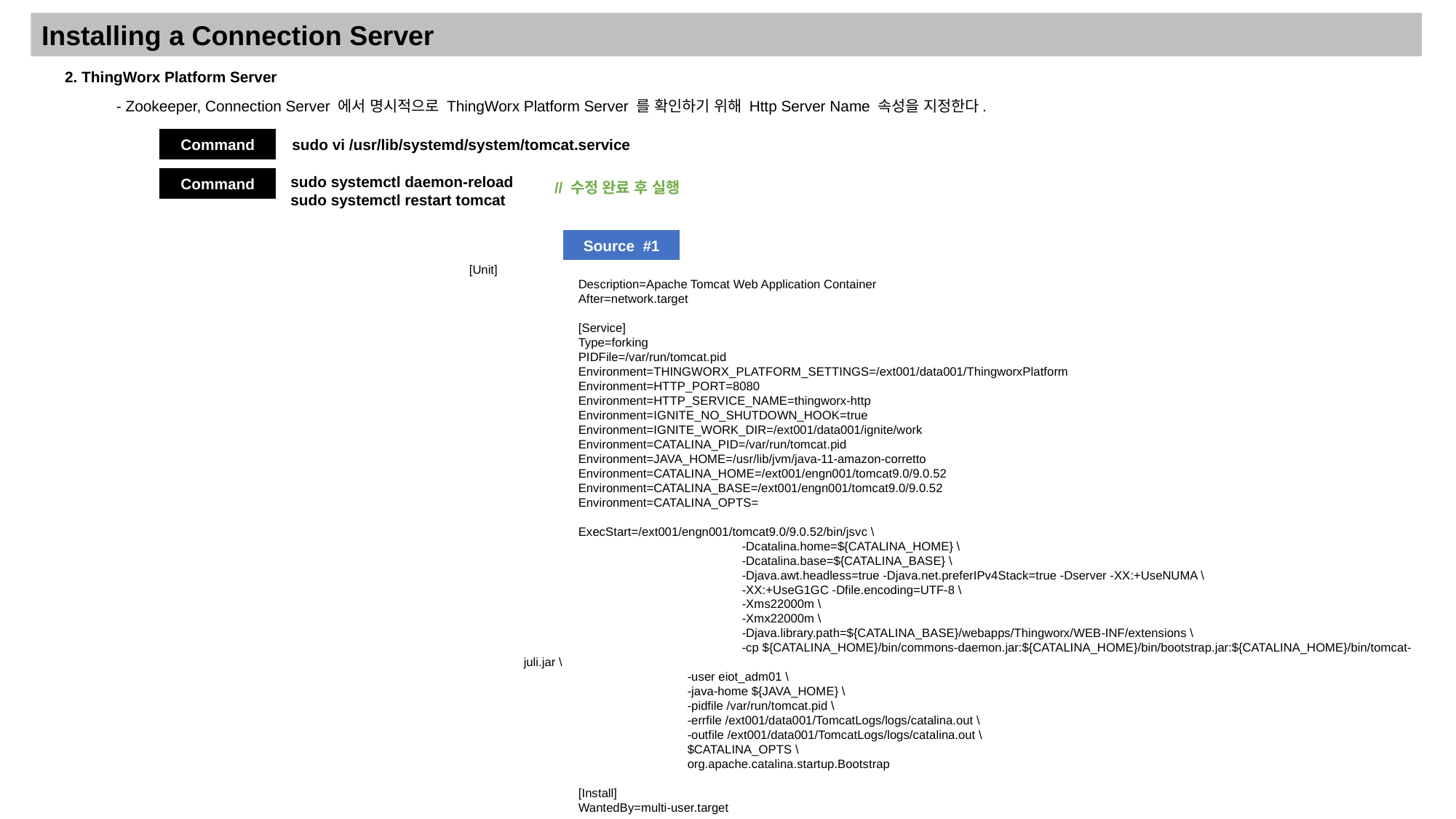

Installing a Connection Server
2. ThingWorx Platform Server
- Zookeeper, Connection Server 에서 명시적으로 ThingWorx Platform Server 를 확인하기 위해 Http Server Name 속성을 지정한다.
Command
 sudo vi /usr/lib/systemd/system/tomcat.service
Command
sudo systemctl daemon-reload
sudo systemctl restart tomcat
// 수정 완료 후 실행
Source  #1
[Unit]
	Description=Apache Tomcat Web Application Container
	After=network.target

	[Service]
	Type=forking
	PIDFile=/var/run/tomcat.pid
	Environment=THINGWORX_PLATFORM_SETTINGS=/ext001/data001/ThingworxPlatform
	Environment=HTTP_PORT=8080
	Environment=HTTP_SERVICE_NAME=thingworx-http
	Environment=IGNITE_NO_SHUTDOWN_HOOK=true
	Environment=IGNITE_WORK_DIR=/ext001/data001/ignite/work
	Environment=CATALINA_PID=/var/run/tomcat.pid
	Environment=JAVA_HOME=/usr/lib/jvm/java-11-amazon-corretto
	Environment=CATALINA_HOME=/ext001/engn001/tomcat9.0/9.0.52
	Environment=CATALINA_BASE=/ext001/engn001/tomcat9.0/9.0.52
	Environment=CATALINA_OPTS=

	ExecStart=/ext001/engn001/tomcat9.0/9.0.52/bin/jsvc \
		-Dcatalina.home=${CATALINA_HOME} \
		-Dcatalina.base=${CATALINA_BASE} \
		-Djava.awt.headless=true -Djava.net.preferIPv4Stack=true -Dserver -XX:+UseNUMA \
		-XX:+UseG1GC -Dfile.encoding=UTF-8 \
		-Xms22000m \
		-Xmx22000m \
		-Djava.library.path=${CATALINA_BASE}/webapps/Thingworx/WEB-INF/extensions \
		-cp ${CATALINA_HOME}/bin/commons-daemon.jar:${CATALINA_HOME}/bin/bootstrap.jar:${CATALINA_HOME}/bin/tomcat-juli.jar \
		-user eiot_adm01 \
		-java-home ${JAVA_HOME} \
		-pidfile /var/run/tomcat.pid \
		-errfile /ext001/data001/TomcatLogs/logs/catalina.out \
		-outfile /ext001/data001/TomcatLogs/logs/catalina.out \
		$CATALINA_OPTS \
		org.apache.catalina.startup.Bootstrap

	[Install]
	WantedBy=multi-user.target